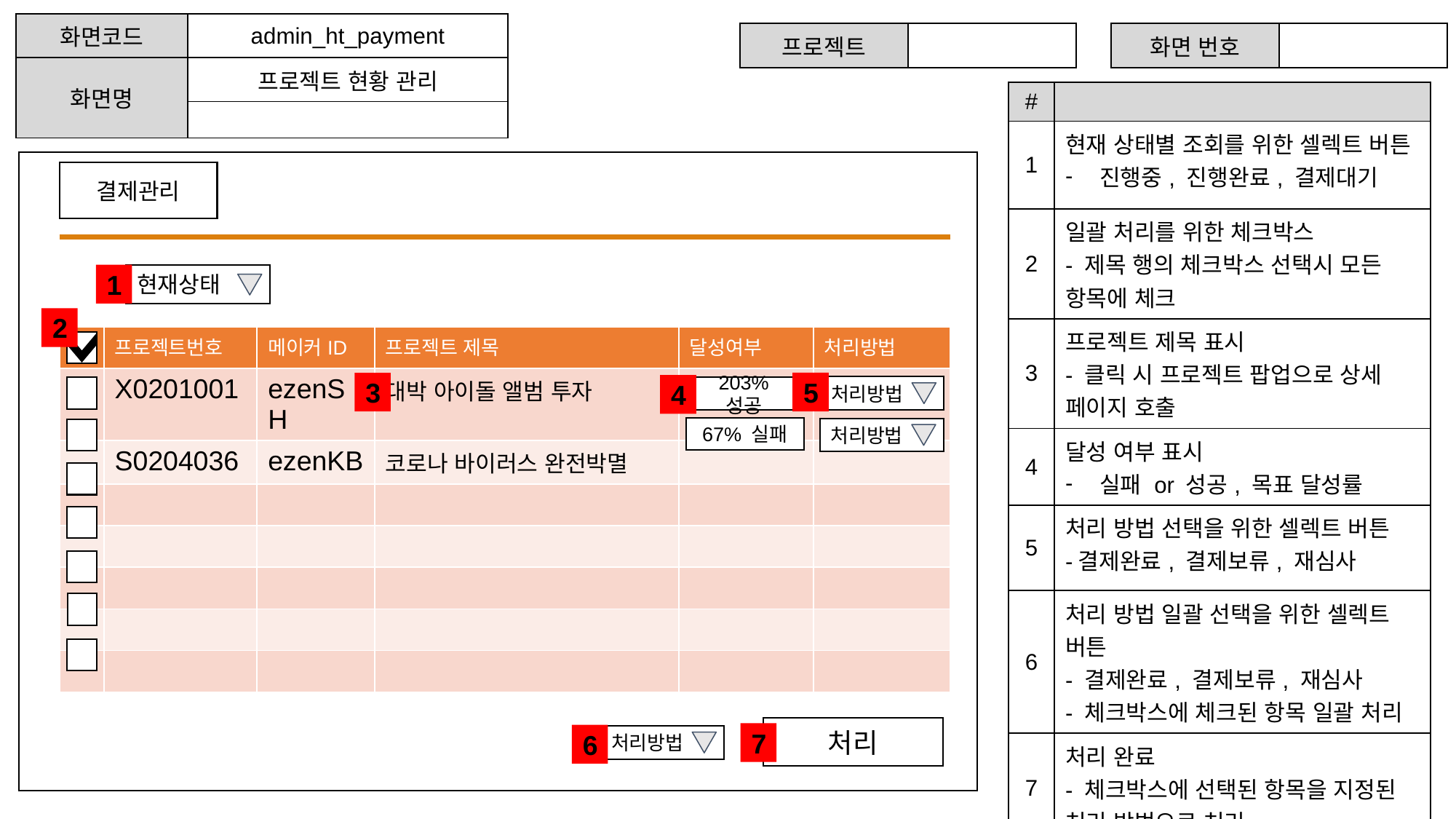

| 화면코드 | admin\_ht\_payment |
| --- | --- |
| 화면명 | 프로젝트 현황 관리 |
|  |  |
| 프로젝트 |  |
| --- | --- |
| 화면 번호 |  |
| --- | --- |
| # |  |
| --- | --- |
| 1 | 현재 상태별 조회를 위한 셀렉트 버튼 진행중, 진행완료, 결제대기 |
| 2 | 일괄 처리를 위한 체크박스 - 제목 행의 체크박스 선택시 모든 항목에 체크 |
| 3 | 프로젝트 제목 표시 - 클릭 시 프로젝트 팝업으로 상세 페이지 호출 |
| 4 | 달성 여부 표시 실패 or 성공, 목표 달성률 |
| 5 | 처리 방법 선택을 위한 셀렉트 버튼 -결제완료, 결제보류, 재심사 |
| 6 | 처리 방법 일괄 선택을 위한 셀렉트 버튼 - 결제완료, 결제보류, 재심사 - 체크박스에 체크된 항목 일괄 처리 |
| 7 | 처리 완료 - 체크박스에 선택된 항목을 지정된 처리 방법으로 처리 |

결제관리
1
현재상태

2
|  | 프로젝트번호 | 메이커ID | 프로젝트 제목 | 달성여부 | 처리방법 |
| --- | --- | --- | --- | --- | --- |
|  | X0201001 | ezenSH | 대박 아이돌 앨범 투자 |  |  |
|  | S0204036 | ezenKB | 코로나 바이러스 완전박멸 |  |  |
|  |  |  |  |  |  |
|  |  |  |  |  |  |
|  |  |  |  |  |  |
|  |  |  |  |  |  |
|  |  |  |  |  |  |

5
3
4
처리방법

203% 성공
67% 실패
처리방법

처리
7
6
처리방법